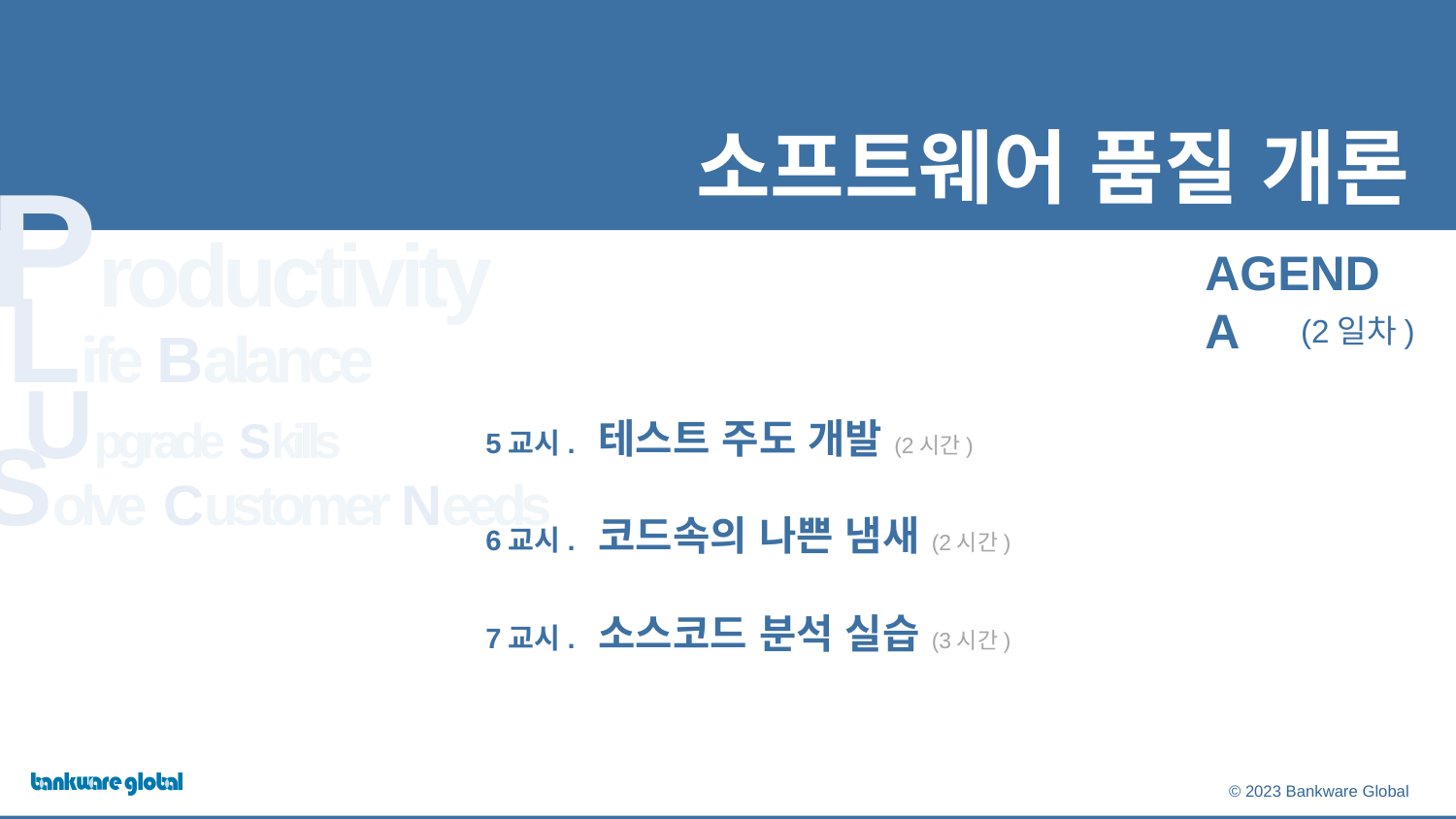

# 소프트웨어 품질 개론
(2일차)
5교시.  테스트 주도 개발 (2시간)
6교시.  코드속의 나쁜 냄새 (2시간)
7교시.  소스코드 분석 실습 (3시간)